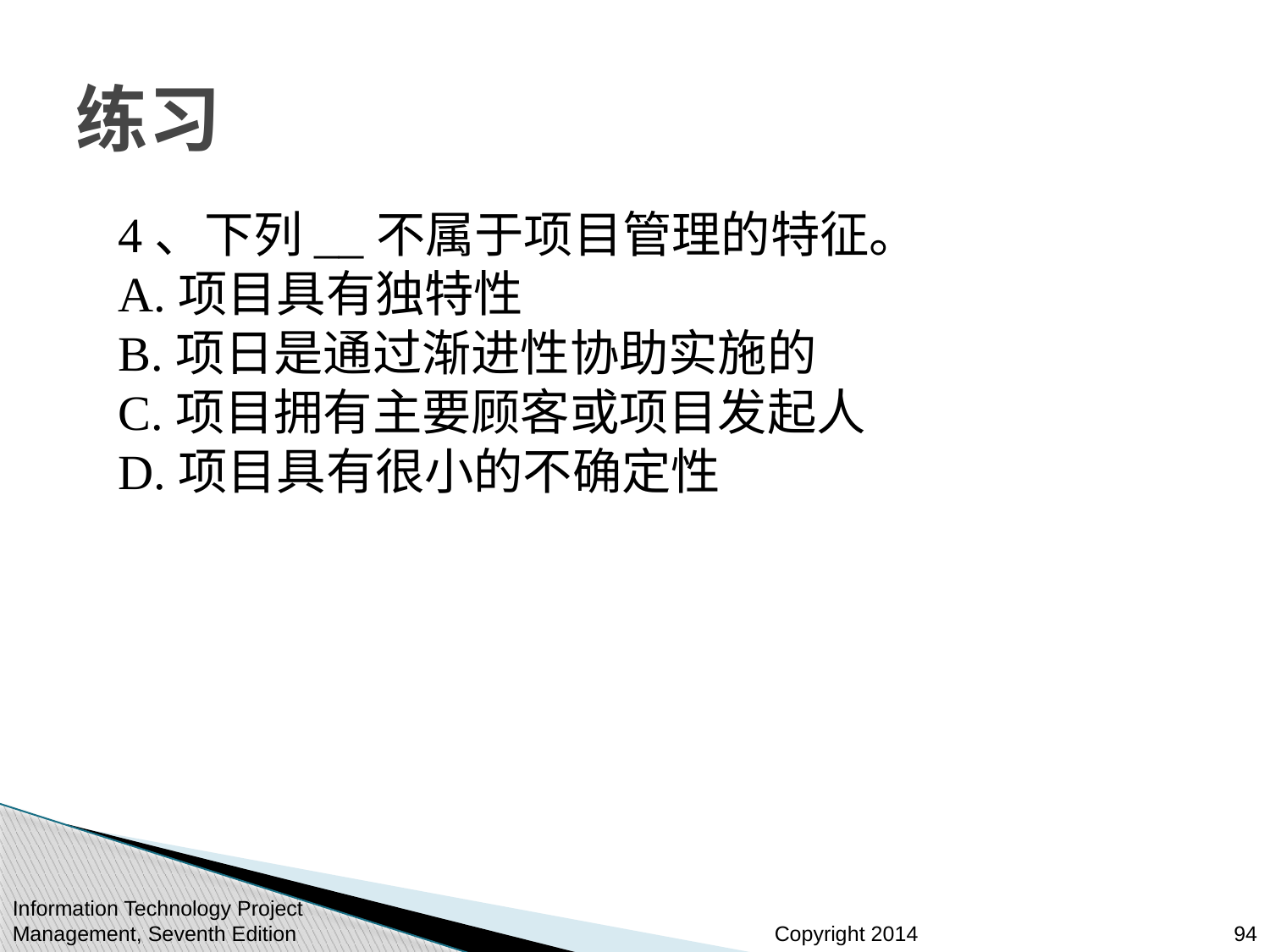

# 练习
4、下列__不属于项目管理的特征。
A.项目具有独特性
B.项日是通过渐进性协助实施的
C.项目拥有主要顾客或项目发起人
D.项目具有很小的不确定性
Information Technology Project Management, Seventh Edition
94